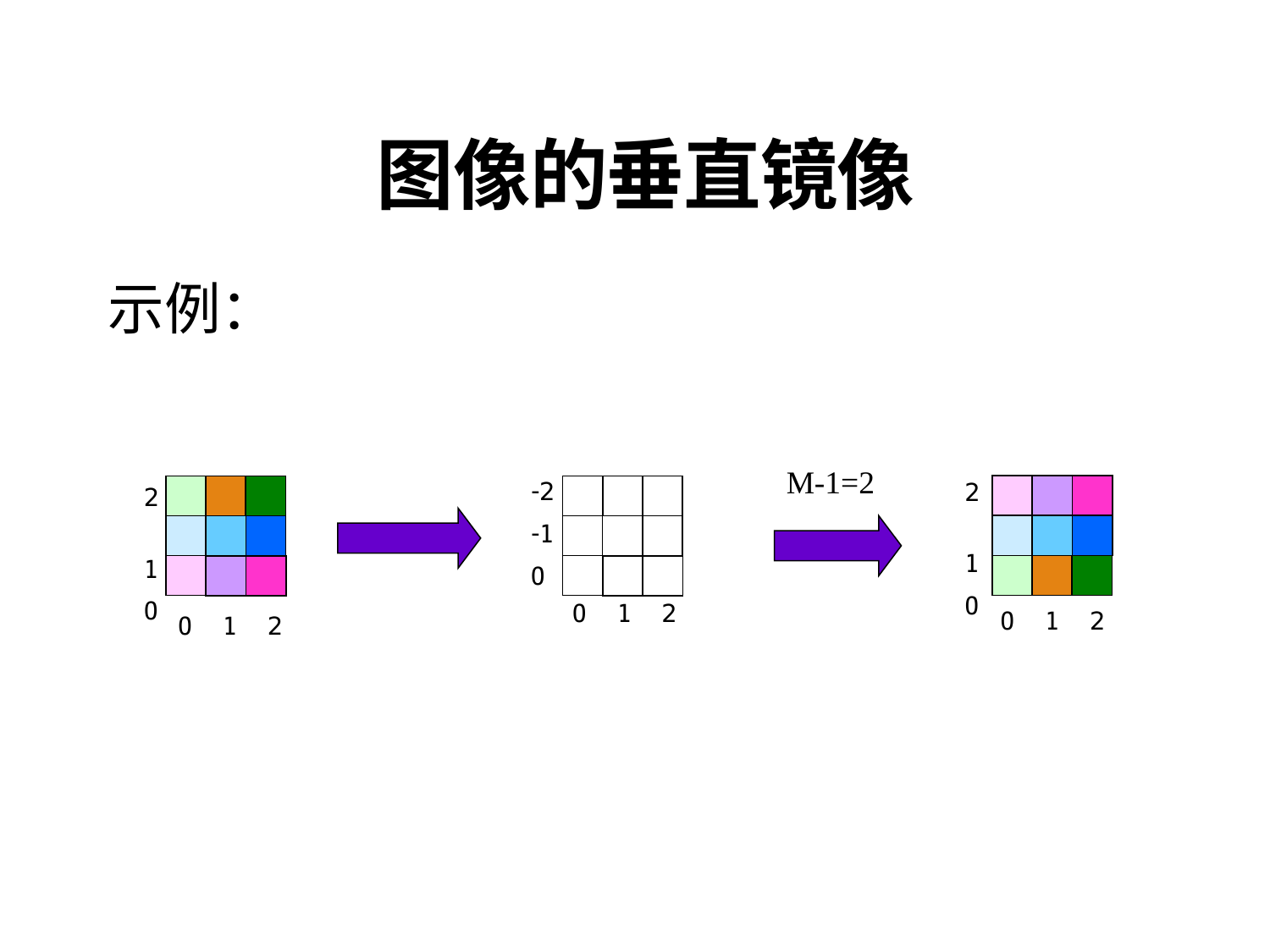

# 图像的垂直镜像
示例：
M-1=2
-2
-1
0

0    1    2
2
1
0

0    1    2
2
1
0

0    1    2